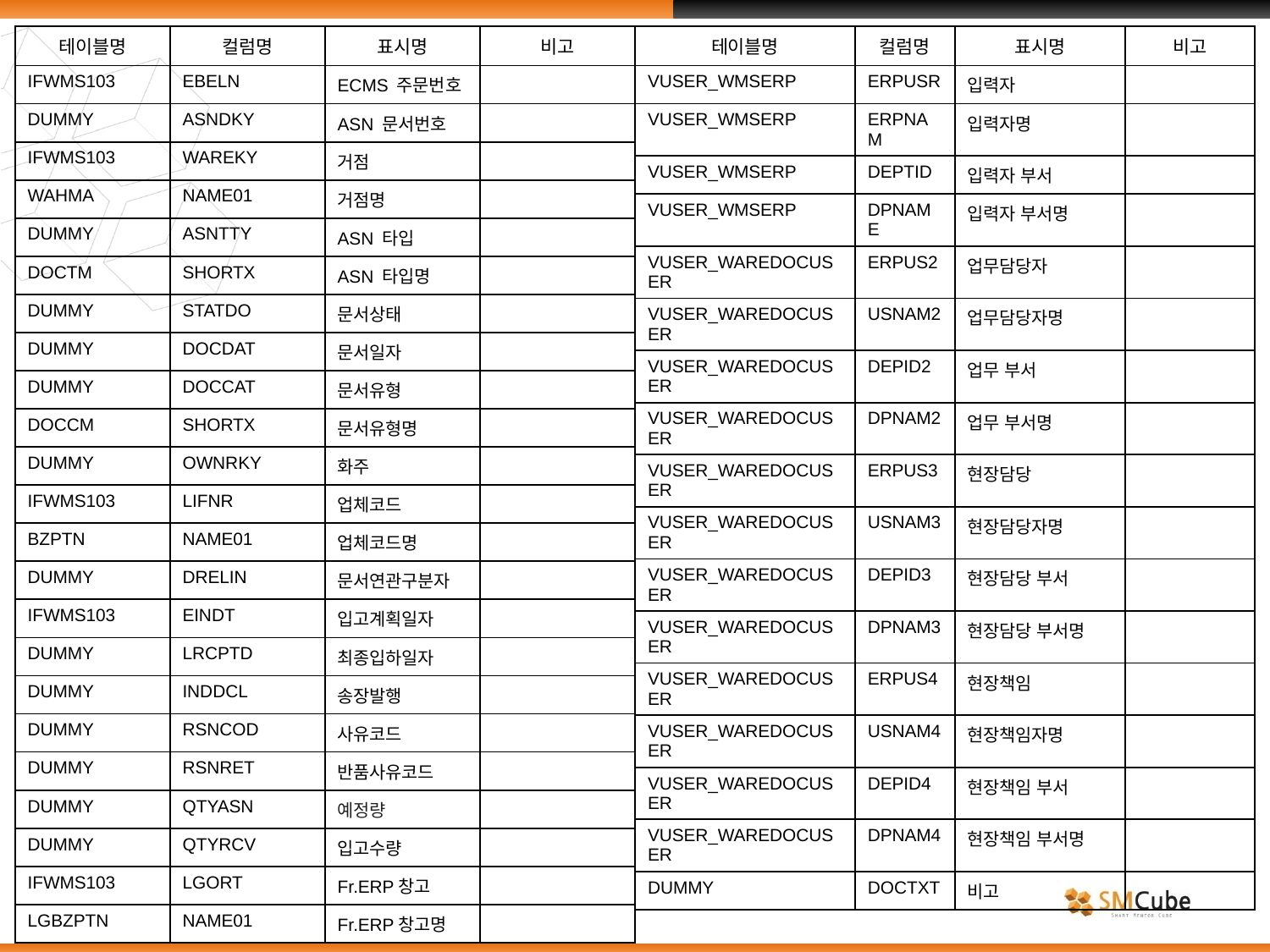

| 테이블명 | 컬럼명 | 표시명 | 비고 |
| --- | --- | --- | --- |
| IFWMS103 | EBELN | ECMS 주문번호 |  |
| DUMMY | ASNDKY | ASN 문서번호 |  |
| IFWMS103 | WAREKY | 거점 |  |
| WAHMA | NAME01 | 거점명 |  |
| DUMMY | ASNTTY | ASN 타입 |  |
| DOCTM | SHORTX | ASN 타입명 |  |
| DUMMY | STATDO | 문서상태 |  |
| DUMMY | DOCDAT | 문서일자 |  |
| DUMMY | DOCCAT | 문서유형 |  |
| DOCCM | SHORTX | 문서유형명 |  |
| DUMMY | OWNRKY | 화주 |  |
| IFWMS103 | LIFNR | 업체코드 |  |
| BZPTN | NAME01 | 업체코드명 |  |
| DUMMY | DRELIN | 문서연관구분자 |  |
| IFWMS103 | EINDT | 입고계획일자 |  |
| DUMMY | LRCPTD | 최종입하일자 |  |
| DUMMY | INDDCL | 송장발행 |  |
| DUMMY | RSNCOD | 사유코드 |  |
| DUMMY | RSNRET | 반품사유코드 |  |
| DUMMY | QTYASN | 예정량 |  |
| DUMMY | QTYRCV | 입고수량 |  |
| IFWMS103 | LGORT | Fr.ERP창고 |  |
| LGBZPTN | NAME01 | Fr.ERP창고명 |  |
| 테이블명 | 컬럼명 | 표시명 | 비고 |
| --- | --- | --- | --- |
| VUSER\_WMSERP | ERPUSR | 입력자 |  |
| VUSER\_WMSERP | ERPNAM | 입력자명 |  |
| VUSER\_WMSERP | DEPTID | 입력자 부서 |  |
| VUSER\_WMSERP | DPNAME | 입력자 부서명 |  |
| VUSER\_WAREDOCUSER | ERPUS2 | 업무담당자 |  |
| VUSER\_WAREDOCUSER | USNAM2 | 업무담당자명 |  |
| VUSER\_WAREDOCUSER | DEPID2 | 업무 부서 |  |
| VUSER\_WAREDOCUSER | DPNAM2 | 업무 부서명 |  |
| VUSER\_WAREDOCUSER | ERPUS3 | 현장담당 |  |
| VUSER\_WAREDOCUSER | USNAM3 | 현장담당자명 |  |
| VUSER\_WAREDOCUSER | DEPID3 | 현장담당 부서 |  |
| VUSER\_WAREDOCUSER | DPNAM3 | 현장담당 부서명 |  |
| VUSER\_WAREDOCUSER | ERPUS4 | 현장책임 |  |
| VUSER\_WAREDOCUSER | USNAM4 | 현장책임자명 |  |
| VUSER\_WAREDOCUSER | DEPID4 | 현장책임 부서 |  |
| VUSER\_WAREDOCUSER | DPNAM4 | 현장책임 부서명 |  |
| DUMMY | DOCTXT | 비고 |  |